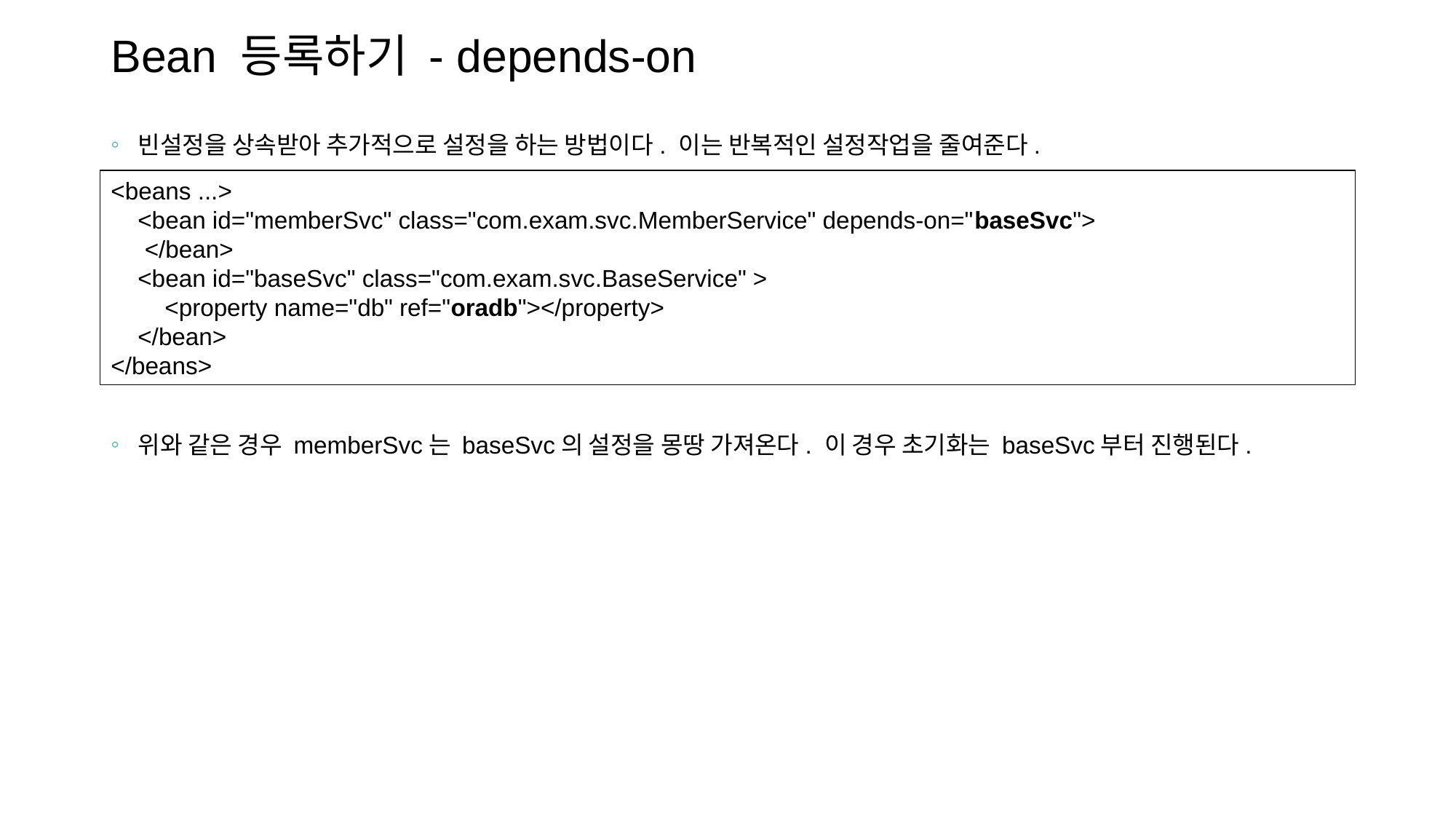

# Bean 등록하기 - depends-on
빈설정을 상속받아 추가적으로 설정을 하는 방법이다. 이는 반복적인 설정작업을 줄여준다.

위와 같은 경우 memberSvc는 baseSvc의 설정을 몽땅 가져온다. 이 경우 초기화는 baseSvc부터 진행된다.
<beans ...>
    <bean id="memberSvc" class="com.exam.svc.MemberService" depends-on="baseSvc">
     </bean>
    <bean id="baseSvc" class="com.exam.svc.BaseService" >
        <property name="db" ref="oradb"></property>
    </bean>
</beans>